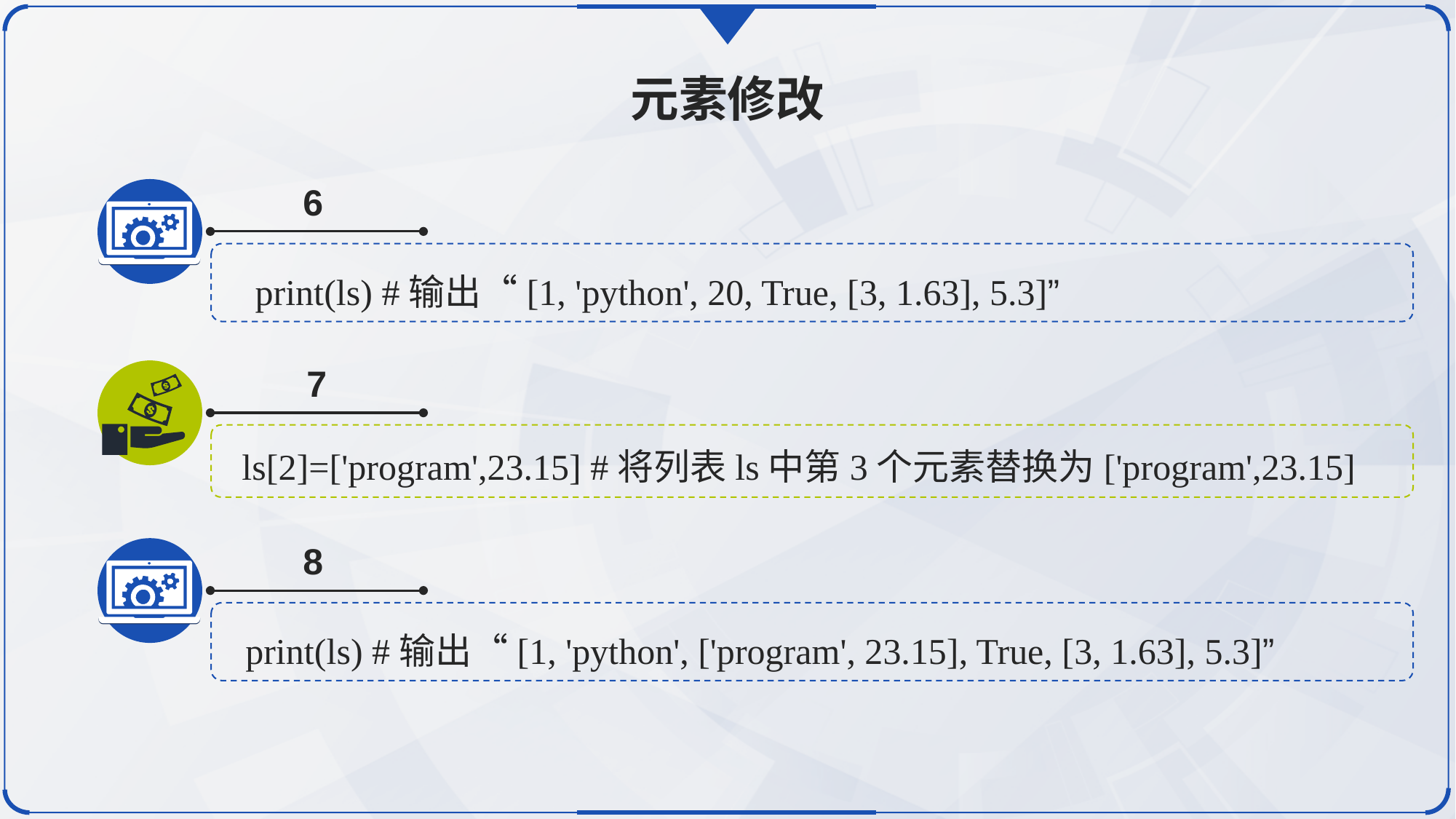

元素修改
6

print(ls) #输出“[1, 'python', 20, True, [3, 1.63], 5.3]”

7

ls[2]=['program',23.15] #将列表ls中第3个元素替换为['program',23.15]

8

print(ls) #输出“[1, 'python', ['program', 23.15], True, [3, 1.63], 5.3]”